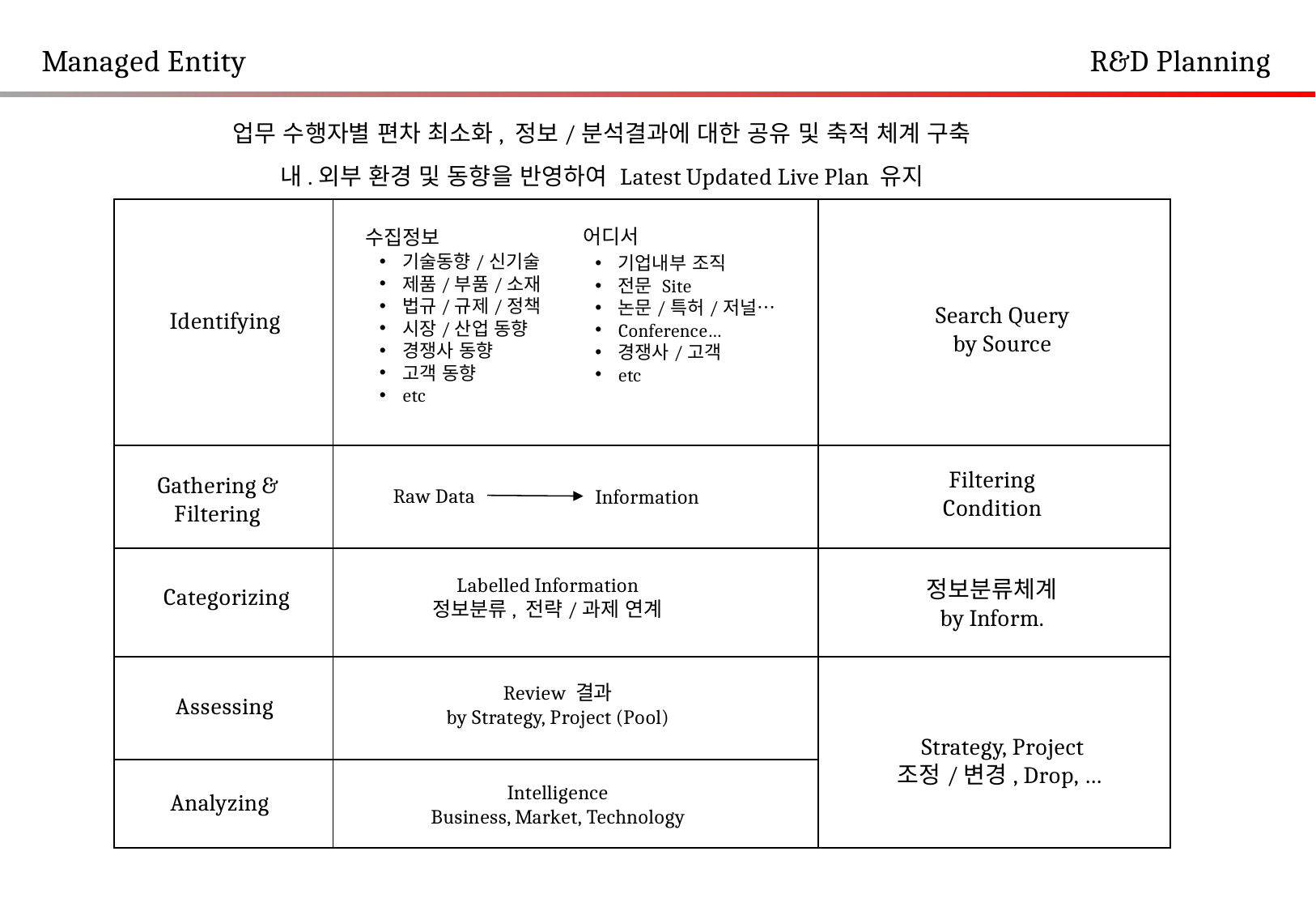

Managed Entity
R&D Planning
업무 수행자별 편차 최소화, 정보/분석결과에 대한 공유 및 축적 체계 구축
내.외부 환경 및 동향을 반영하여 Latest Updated Live Plan 유지
|  |  |  |
| --- | --- | --- |
|  |  |  |
|  |  |  |
|  |  |  |
|  |  |  |
어디서
수집정보
기술동향/신기술
제품/부품/소재
법규/규제/정책
시장/산업 동향
경쟁사 동향
고객 동향
etc
기업내부 조직
전문 Site
논문/특허/저널…
Conference…
경쟁사/고객
etc
Search Query
by Source
Identifying
Filtering
Condition
Gathering &
Filtering
Raw Data
Information
Labelled Information
정보분류, 전략/과제 연계
정보분류체계
by Inform.
Categorizing
Review 결과
by Strategy, Project (Pool)
Assessing
Strategy, Project
조정/변경, Drop, …
Intelligence
Business, Market, Technology
Analyzing